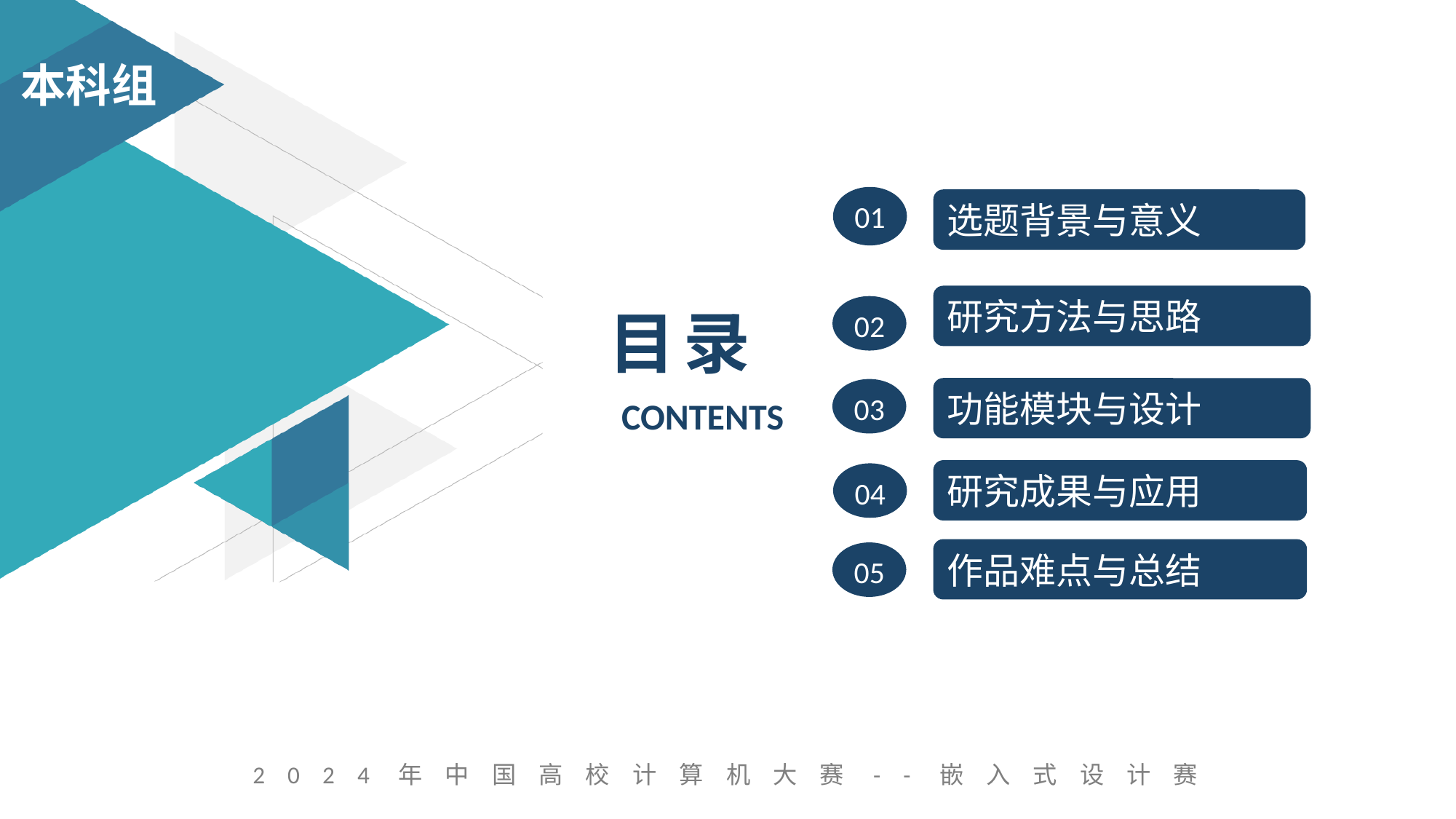

01
选题背景与意义
研究方法与思路
目 录

02
功能模块与设计

03
CONTENTS
研究成果与应用

04
作品难点与总结

05